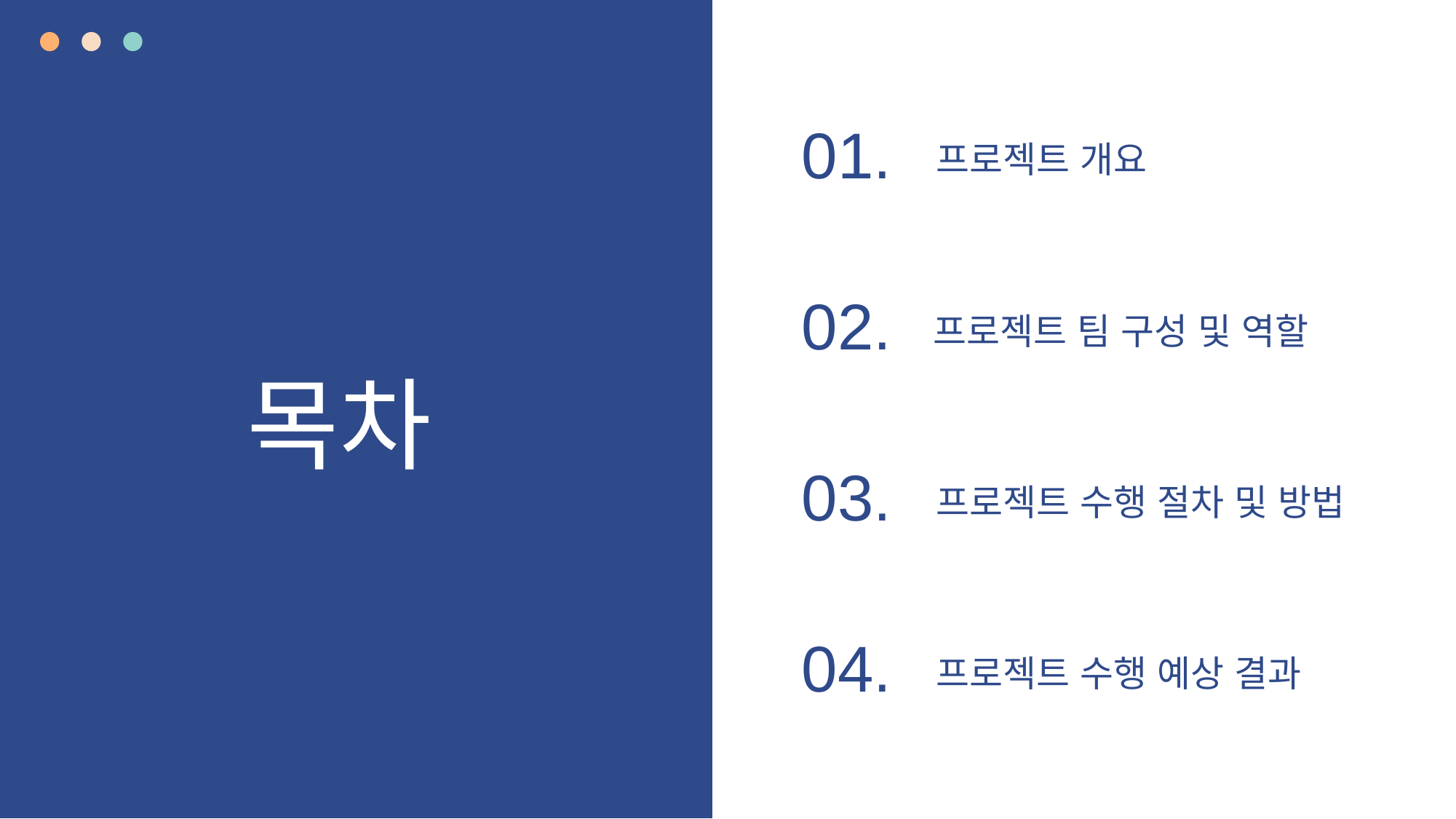

01.
프로젝트 개요
02.
프로젝트 팀 구성 및 역할
목차
03.
프로젝트 수행 절차 및 방법
04.
프로젝트 수행 예상 결과